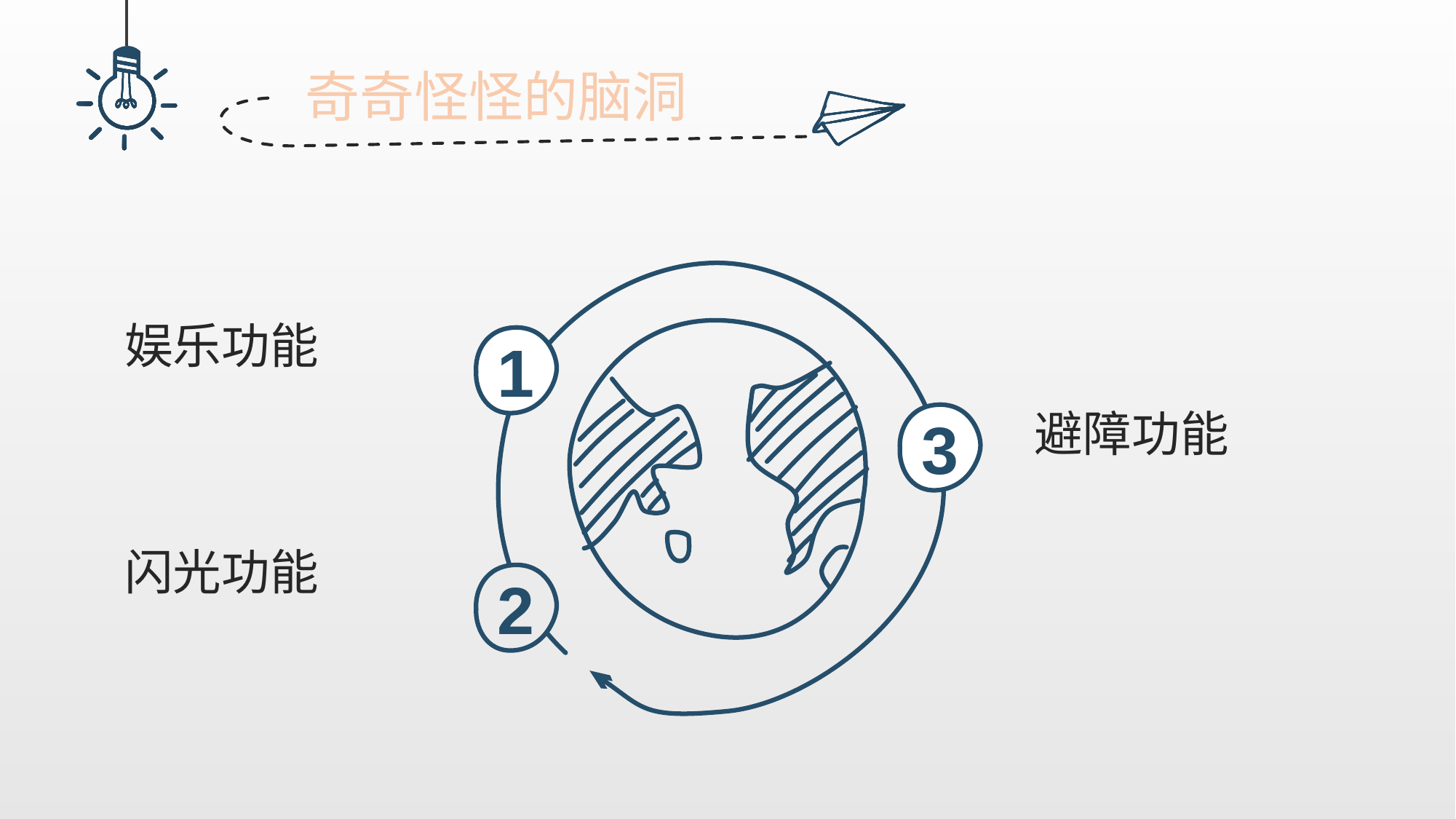

奇奇怪怪的脑洞

娱乐功能

1
避障功能
3
闪光功能
2